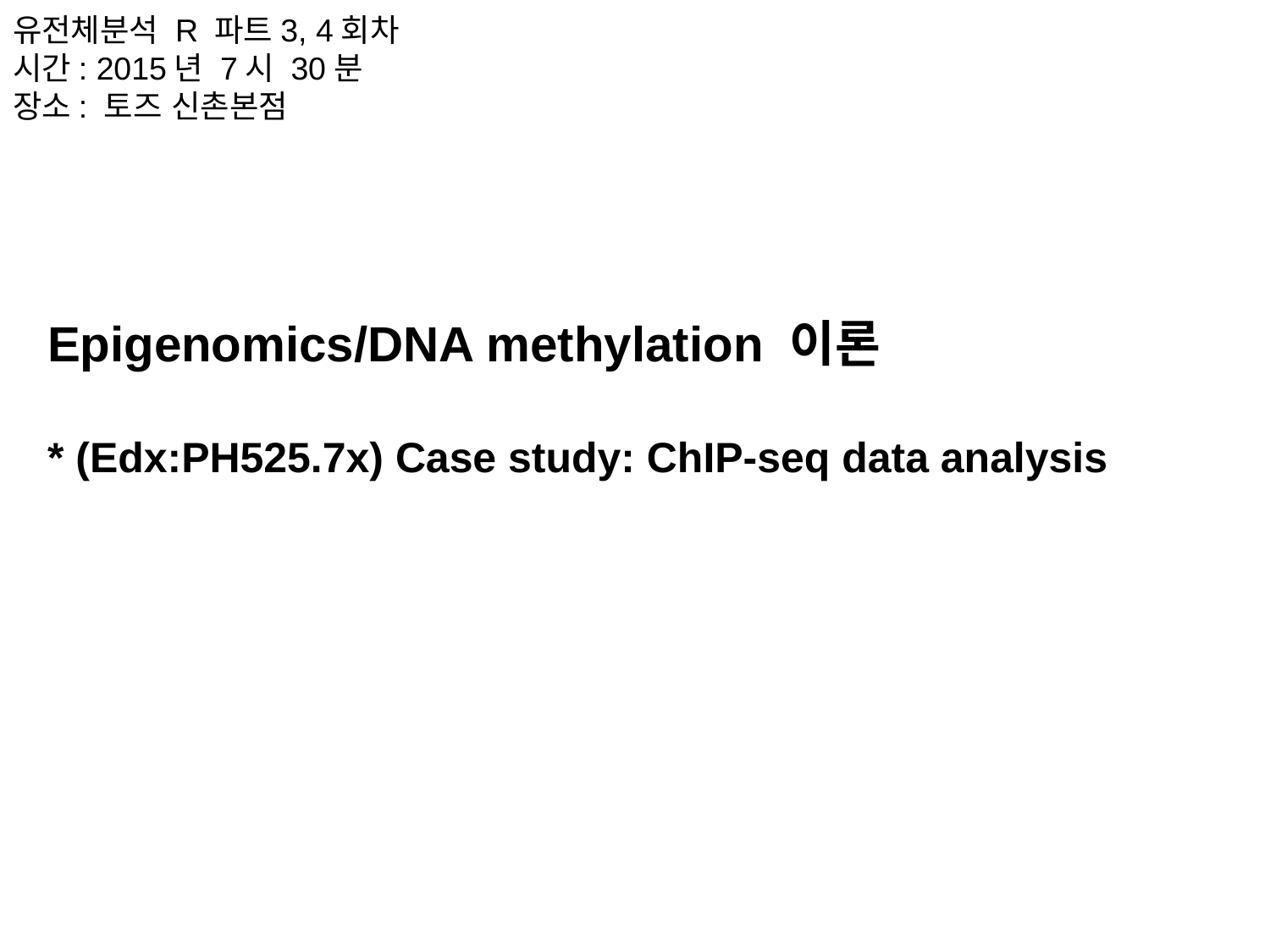

유전체분석 R 파트3, 4회차
시간: 2015년 7시 30분
장소: 토즈 신촌본점
Epigenomics/DNA methylation 이론
* (Edx:PH525.7x) Case study: ChIP-seq data analysis